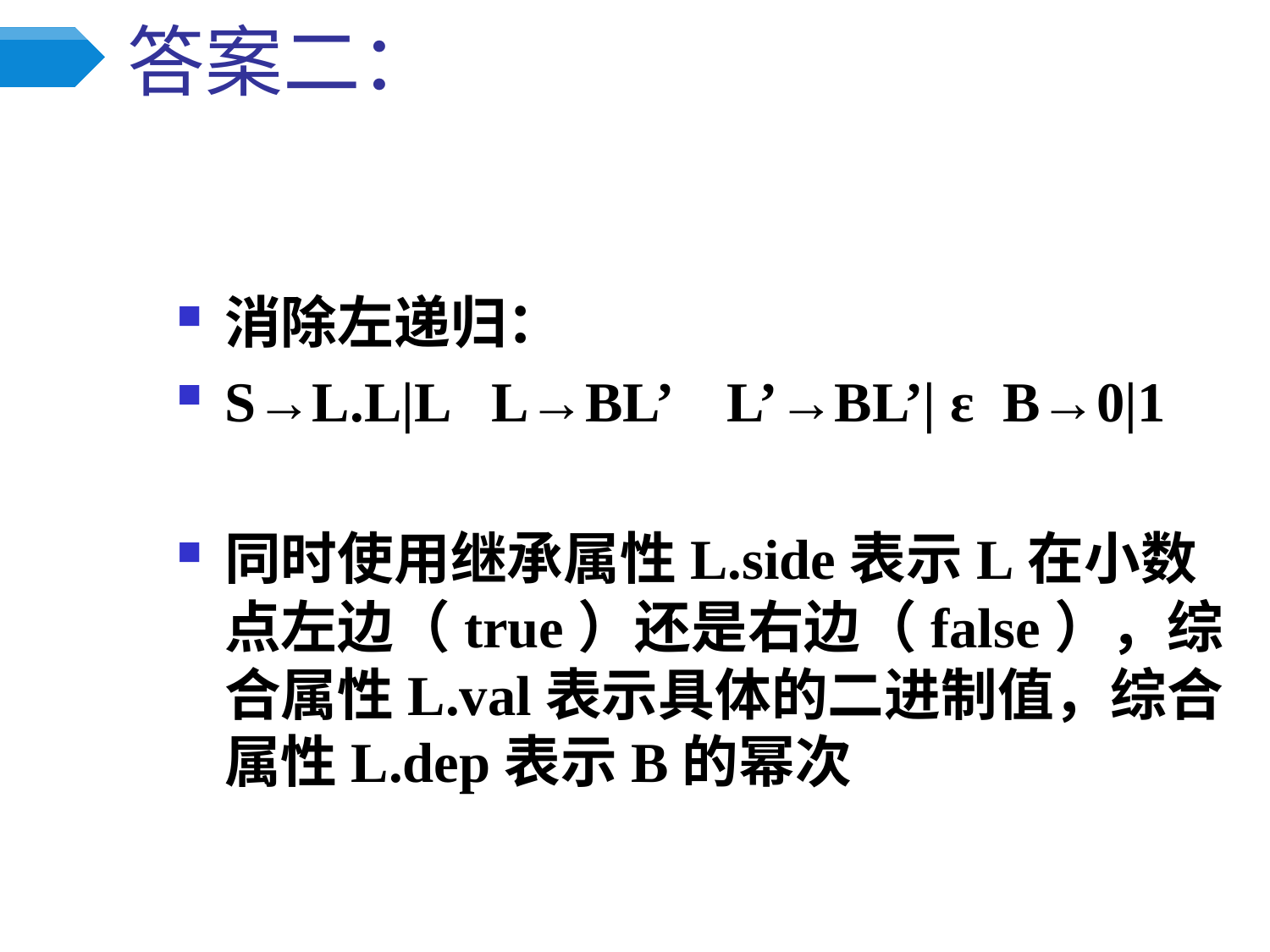

# 答案二：
消除左递归：
S→L.L|L   L→BL’    L’→BL’| ε  B→0|1

同时使用继承属性L.side表示L在小数点左边（true）还是右边（false），综合属性L.val表示具体的二进制值，综合属性L.dep表示B的幂次